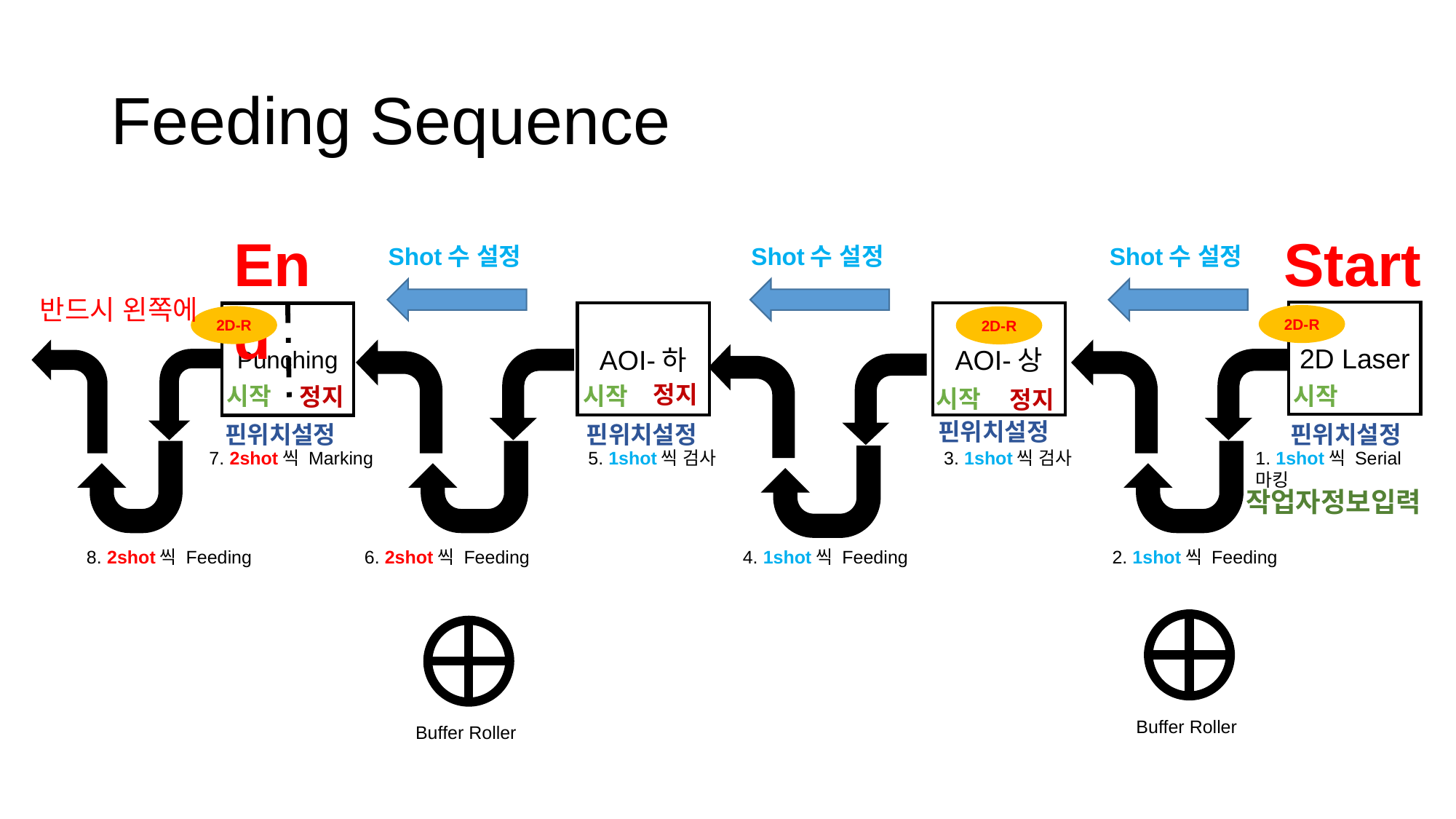

# Feeding Sequence
End
Start
Shot수 설정

Shot수 설정

Shot수 설정

반드시 왼쪽에
2D Laser
AOI-하
AOI-상
Punching
2D-R
2D-R
2D-R

정지
시작
시작
시작
정지
시작
정지
핀위치설정
핀위치설정
핀위치설정
핀위치설정
7. 2shot씩 Marking
1. 1shot씩 Serial 마킹
5. 1shot씩 검사
3. 1shot씩 검사
작업자정보입력
8. 2shot씩 Feeding
6. 2shot씩 Feeding
4. 1shot씩 Feeding
2. 1shot씩 Feeding

Buffer Roller

Buffer Roller